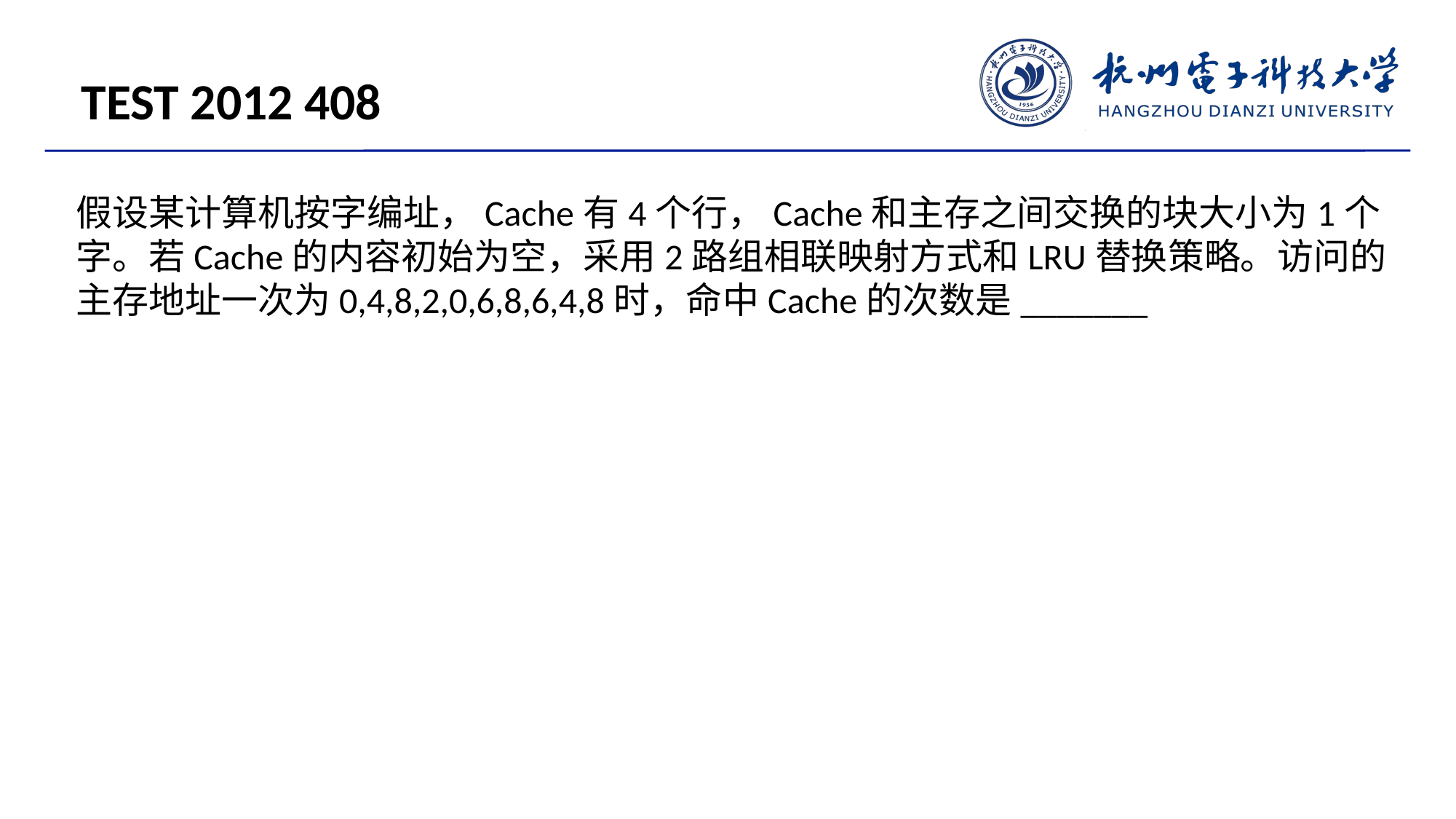

TEST 2012 408
假设某计算机按字编址，Cache有4个行，Cache和主存之间交换的块大小为1个字。若Cache的内容初始为空，采用2路组相联映射方式和LRU替换策略。访问的主存地址一次为0,4,8,2,0,6,8,6,4,8时，命中Cache的次数是_______